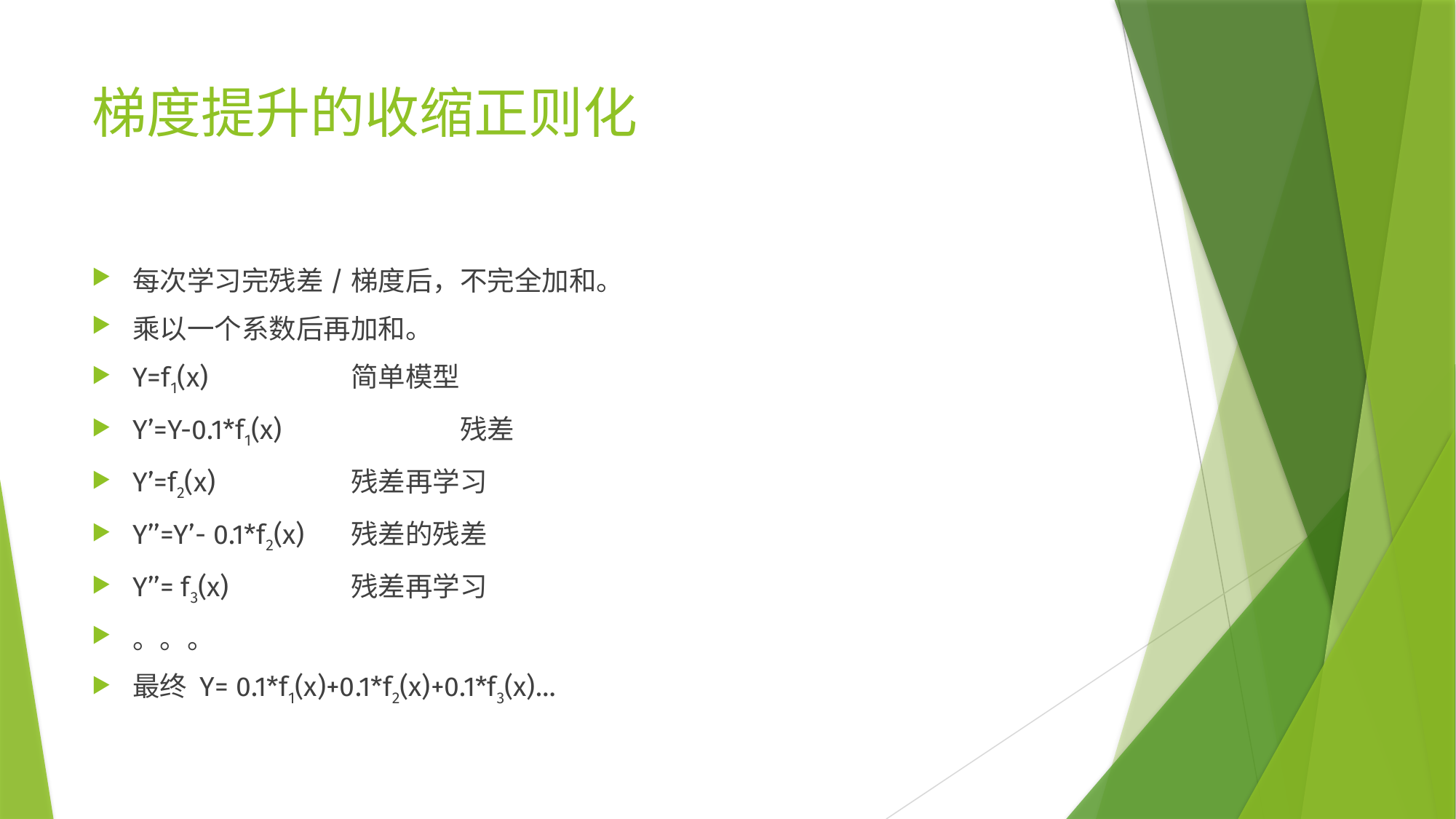

# 梯度提升的收缩正则化
每次学习完残差/梯度后，不完全加和。
乘以一个系数后再加和。
Y=f1(x)		简单模型
Y’=Y-0.1*f1(x)		残差
Y’=f2(x)		残差再学习
Y’’=Y’- 0.1*f2(x)	残差的残差
Y’’= f3(x)		残差再学习
。。。
最终 Y= 0.1*f1(x)+0.1*f2(x)+0.1*f3(x)…